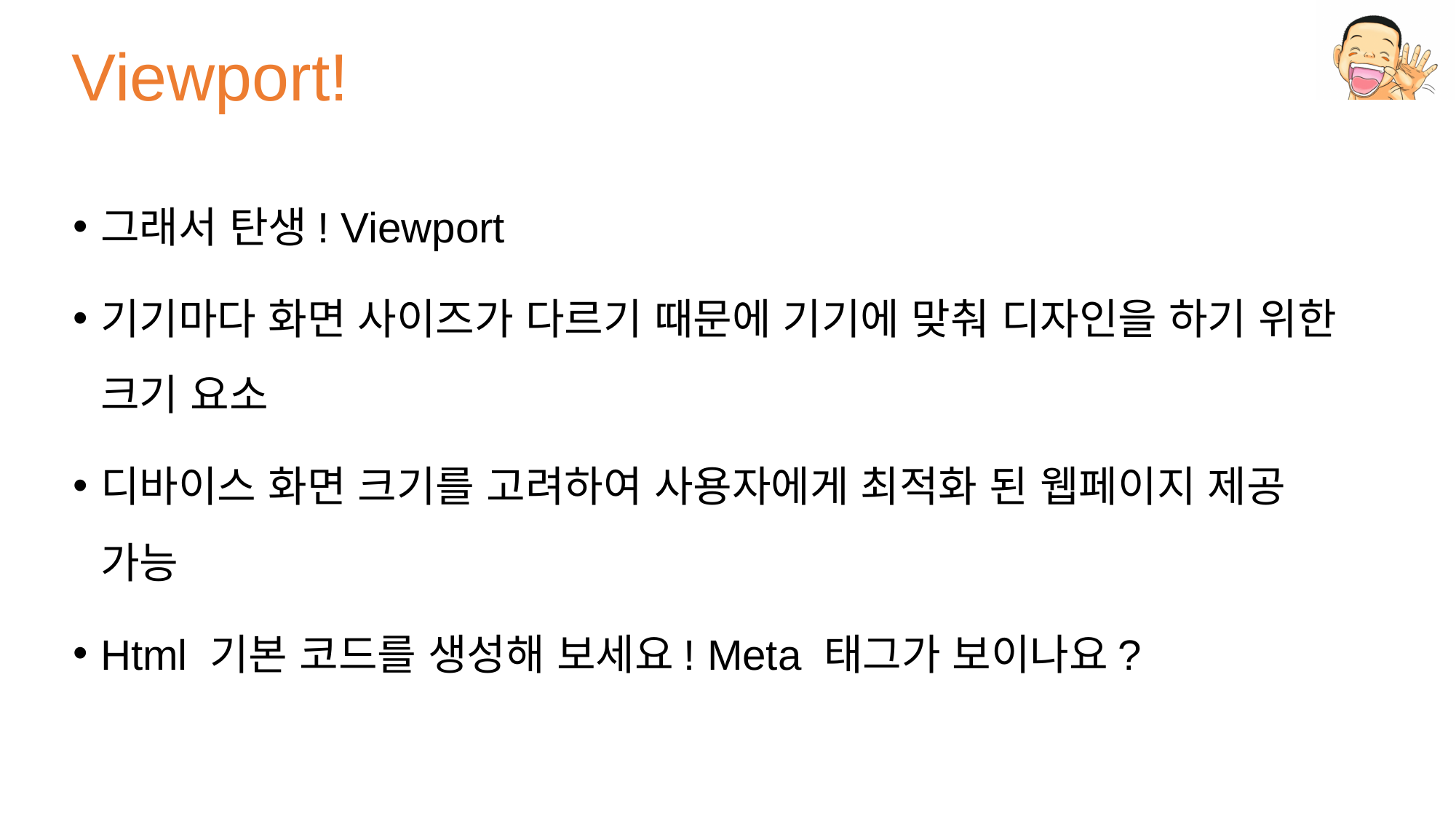

# Viewport!
그래서 탄생! Viewport
기기마다 화면 사이즈가 다르기 때문에 기기에 맞춰 디자인을 하기 위한 크기 요소
디바이스 화면 크기를 고려하여 사용자에게 최적화 된 웹페이지 제공 가능
Html 기본 코드를 생성해 보세요! Meta 태그가 보이나요?